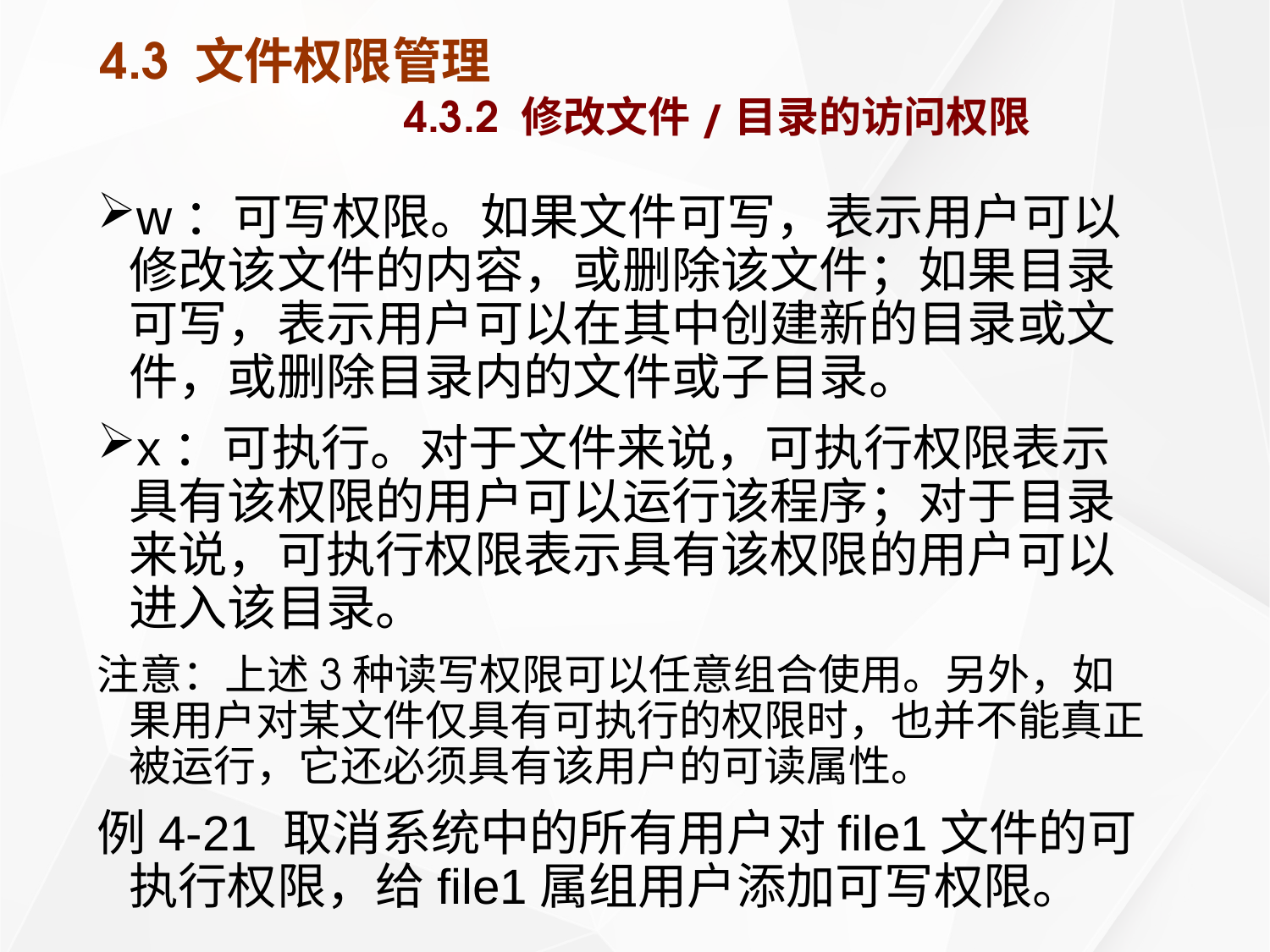

# 4.3 文件权限管理 4.3.2 修改文件/目录的访问权限
w：可写权限。如果文件可写，表示用户可以修改该文件的内容，或删除该文件；如果目录可写，表示用户可以在其中创建新的目录或文件，或删除目录内的文件或子目录。
x：可执行。对于文件来说，可执行权限表示具有该权限的用户可以运行该程序；对于目录来说，可执行权限表示具有该权限的用户可以进入该目录。
注意：上述3种读写权限可以任意组合使用。另外，如果用户对某文件仅具有可执行的权限时，也并不能真正被运行，它还必须具有该用户的可读属性。
例4-21 取消系统中的所有用户对file1文件的可执行权限，给file1属组用户添加可写权限。